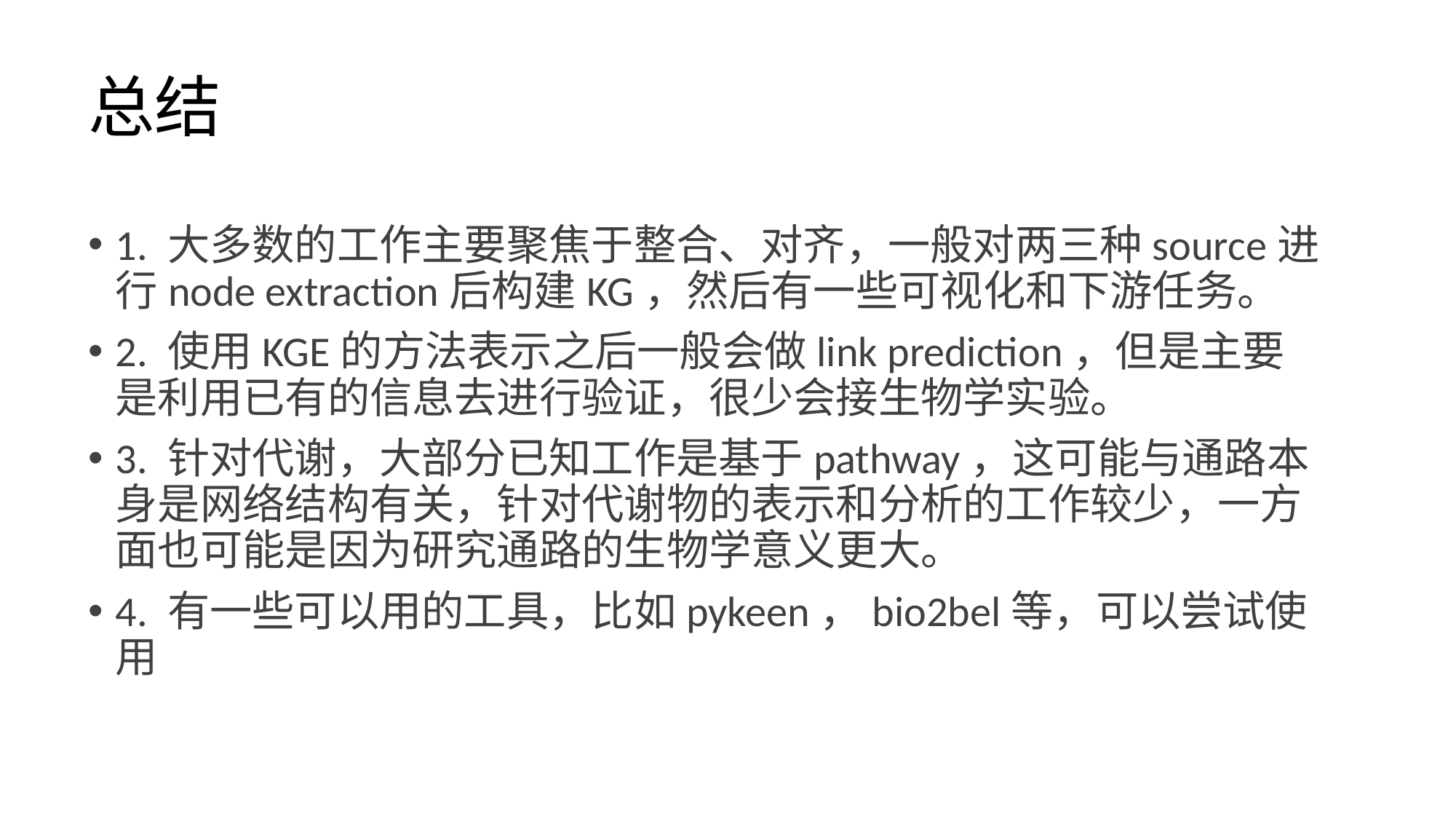

# 总结
1. 大多数的工作主要聚焦于整合、对齐，一般对两三种source进行node extraction后构建KG，然后有一些可视化和下游任务。
2. 使用KGE的方法表示之后一般会做link prediction，但是主要是利用已有的信息去进行验证，很少会接生物学实验。
3. 针对代谢，大部分已知工作是基于pathway，这可能与通路本身是网络结构有关，针对代谢物的表示和分析的工作较少，一方面也可能是因为研究通路的生物学意义更大。
4. 有一些可以用的工具，比如pykeen，bio2bel等，可以尝试使用